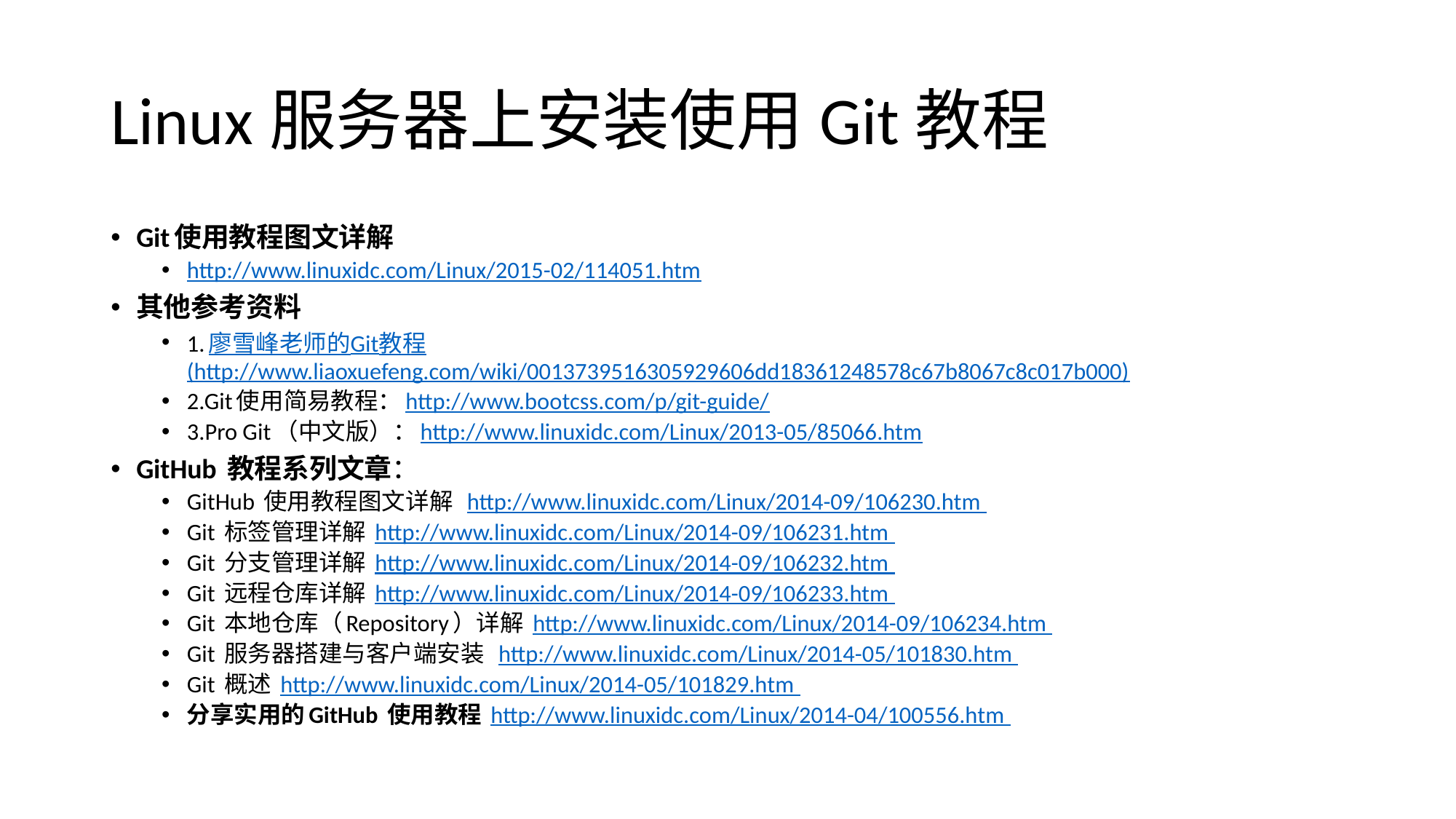

# Linux服务器上安装使用Git教程
Git使用教程图文详解
http://www.linuxidc.com/Linux/2015-02/114051.htm
其他参考资料
1.廖雪峰老师的Git教程(http://www.liaoxuefeng.com/wiki/0013739516305929606dd18361248578c67b8067c8c017b000)
2.Git使用简易教程：http://www.bootcss.com/p/git-guide/
3.Pro Git（中文版）：http://www.linuxidc.com/Linux/2013-05/85066.htm
GitHub 教程系列文章：
GitHub 使用教程图文详解  http://www.linuxidc.com/Linux/2014-09/106230.htm
Git 标签管理详解 http://www.linuxidc.com/Linux/2014-09/106231.htm
Git 分支管理详解 http://www.linuxidc.com/Linux/2014-09/106232.htm
Git 远程仓库详解 http://www.linuxidc.com/Linux/2014-09/106233.htm
Git 本地仓库（Repository）详解 http://www.linuxidc.com/Linux/2014-09/106234.htm
Git 服务器搭建与客户端安装  http://www.linuxidc.com/Linux/2014-05/101830.htm
Git 概述 http://www.linuxidc.com/Linux/2014-05/101829.htm
分享实用的GitHub 使用教程 http://www.linuxidc.com/Linux/2014-04/100556.htm